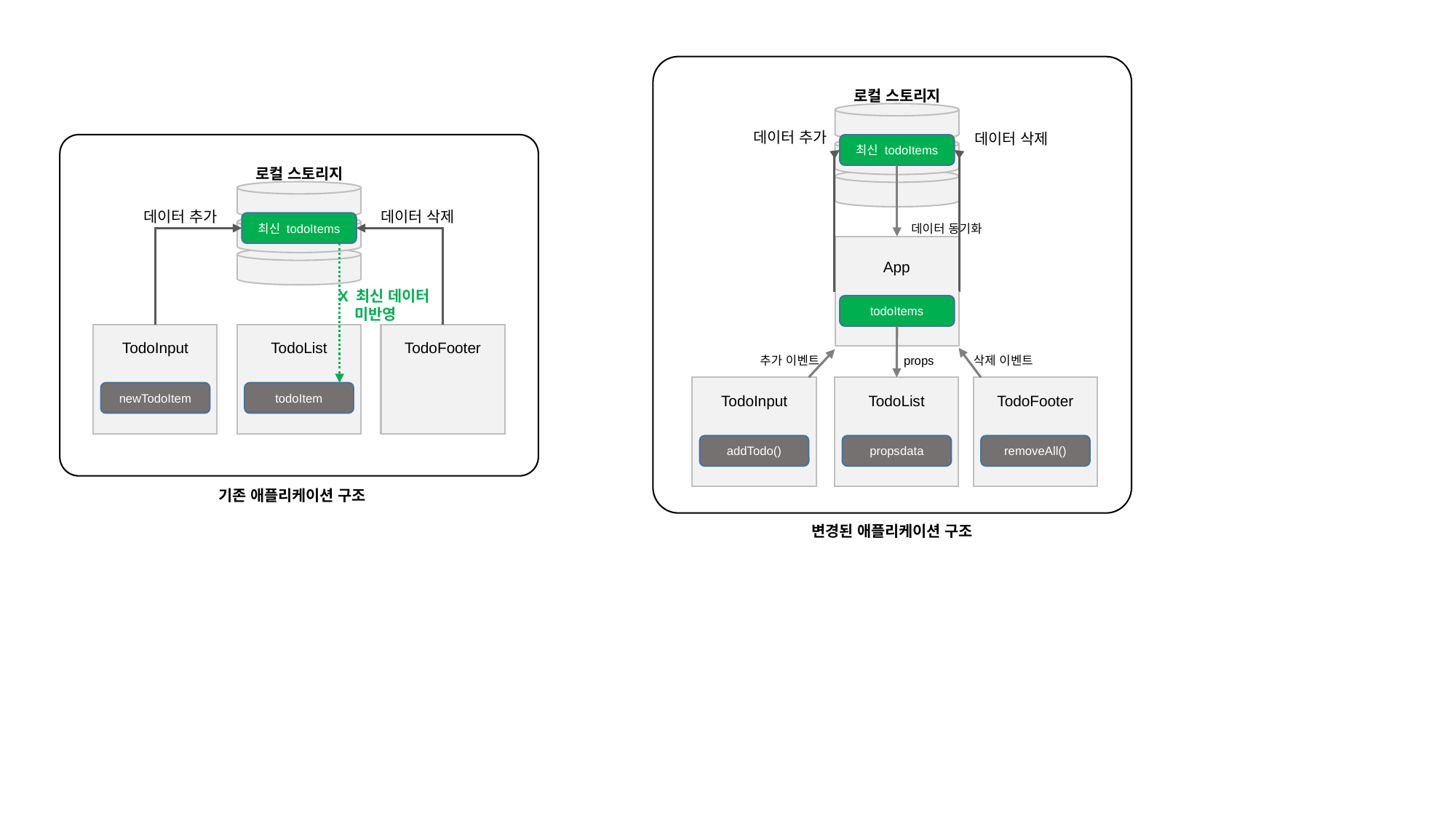

로컬 스토리지

데이터 추가
데이터 삭제

최신 todoItems

로컬 스토리지

데이터 추가
데이터 삭제
최신 todoItems
데이터 동기화

App
X 최신 데이터
   미반영
todoItems

TodoInput
TodoList
TodoFooter
추가 이벤트
props
삭제 이벤트

newTodoItem
todoItem
TodoInput
TodoList
TodoFooter
addTodo()
propsdata
removeAll()
기존 애플리케이션 구조
변경된 애플리케이션 구조